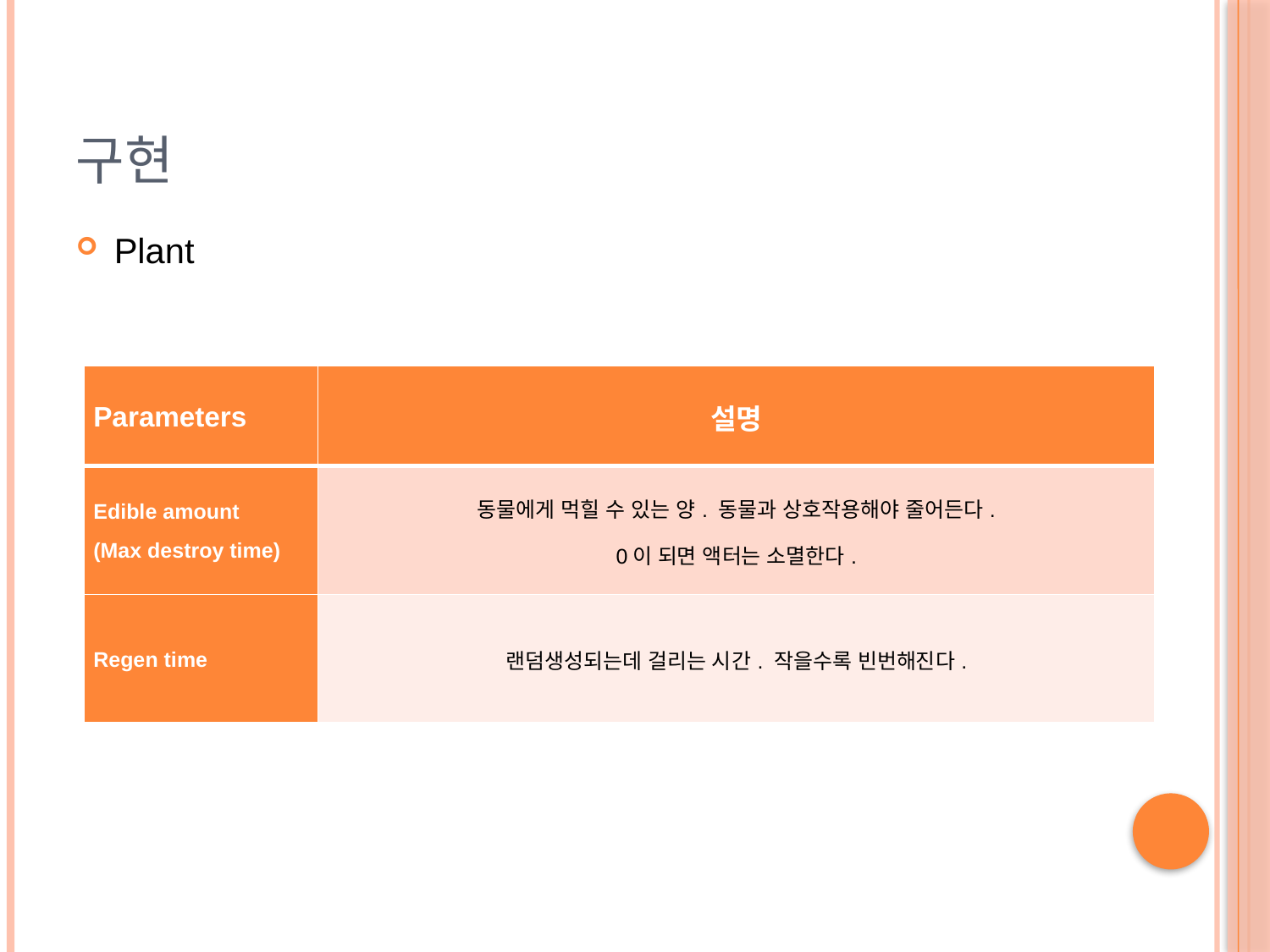

# 구현
Plant

| Parameters | 설명 |
| --- | --- |
| Edible amount (Max destroy time) | 동물에게 먹힐 수 있는 양. 동물과 상호작용해야 줄어든다. 0이 되면 액터는 소멸한다. |
| Regen time | 랜덤생성되는데 걸리는 시간. 작을수록 빈번해진다. |